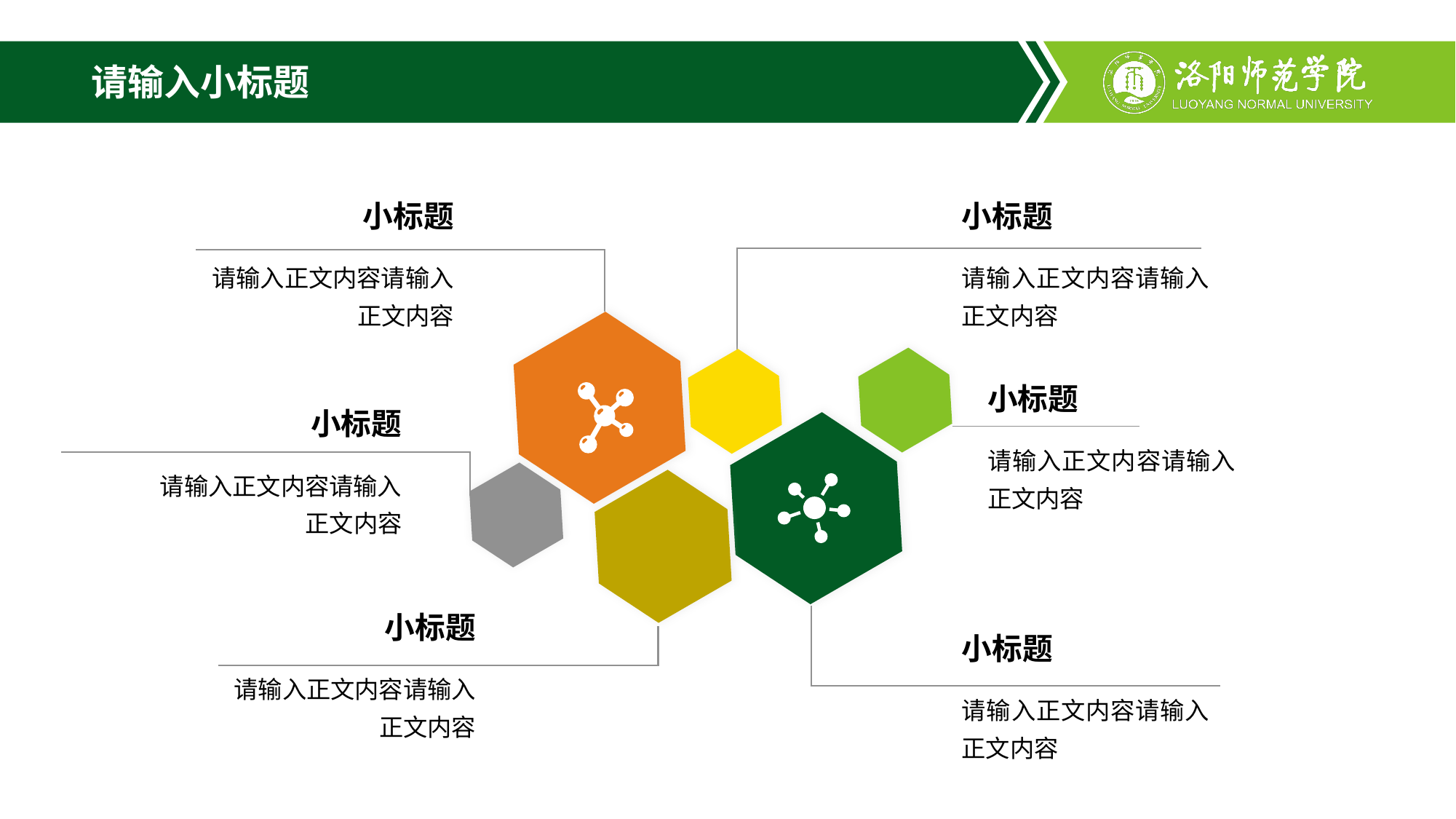

# 请输入小标题
小标题
小标题

请输入正文内容请输入正文内容
请输入正文内容请输入正文内容

小标题

小标题

请输入正文内容请输入正文内容

请输入正文内容请输入正文内容

小标题

小标题

请输入正文内容请输入正文内容
请输入正文内容请输入正文内容